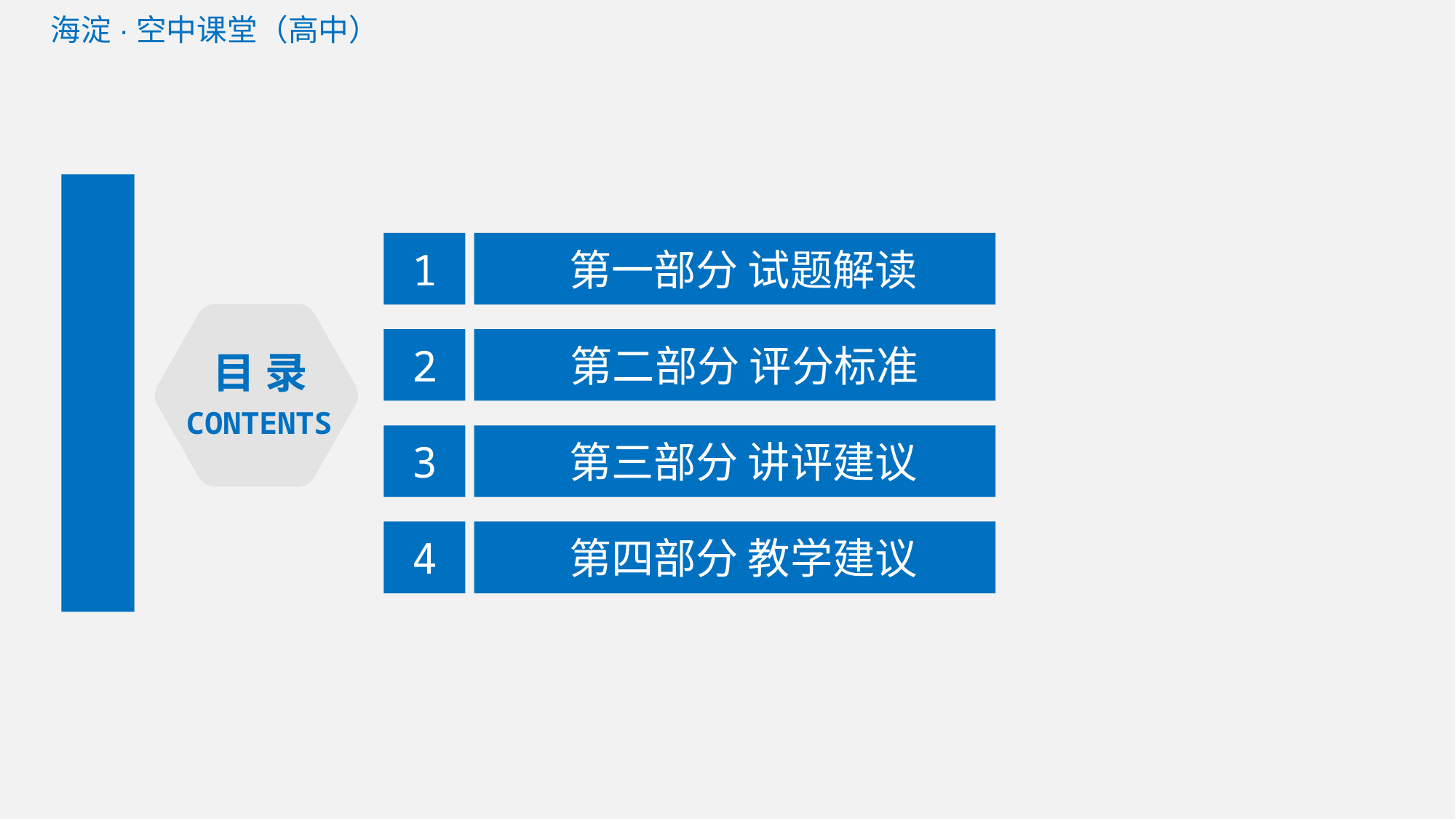

第一部分 试题解读
1
2
 第二部分 评分标准
3
 第三部分 讲评建议
4
 第四部分 教学建议

目 录
CONTENTS